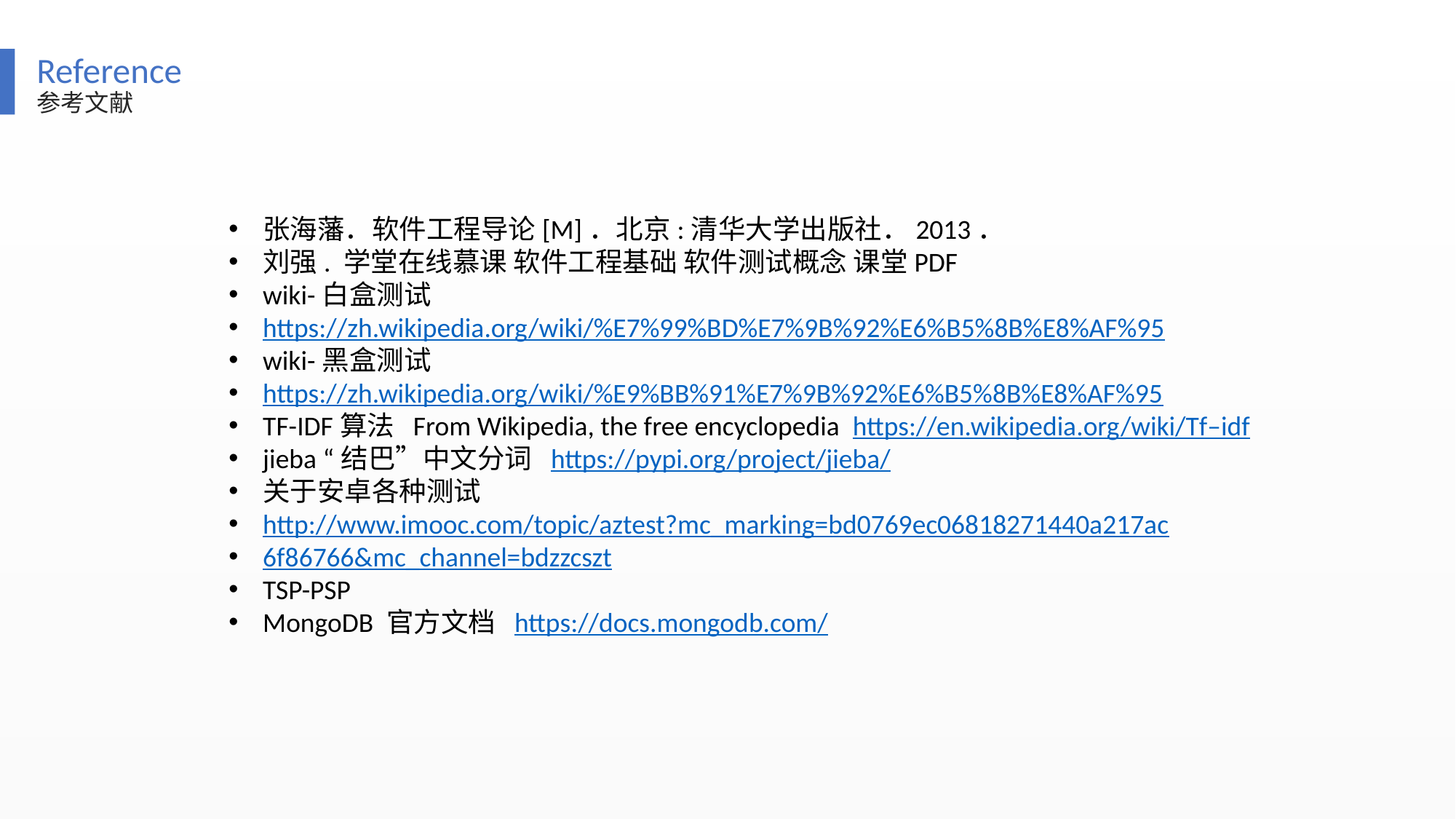

Reference
参考文献
张海藩．软件工程导论[M]．北京:清华大学出版社．2013．
刘强. 学堂在线慕课 软件工程基础 软件测试概念 课堂PDF
wiki-白盒测试
https://zh.wikipedia.org/wiki/%E7%99%BD%E7%9B%92%E6%B5%8B%E8%AF%95
wiki-黑盒测试
https://zh.wikipedia.org/wiki/%E9%BB%91%E7%9B%92%E6%B5%8B%E8%AF%95
TF-IDF算法  From Wikipedia, the free encyclopedia  https://en.wikipedia.org/wiki/Tf–idf
jieba “结巴”中文分词  https://pypi.org/project/jieba/
关于安卓各种测试
http://www.imooc.com/topic/aztest?mc_marking=bd0769ec06818271440a217ac
6f86766&mc_channel=bdzzcszt
TSP-PSP
MongoDB 官方文档  https://docs.mongodb.com/